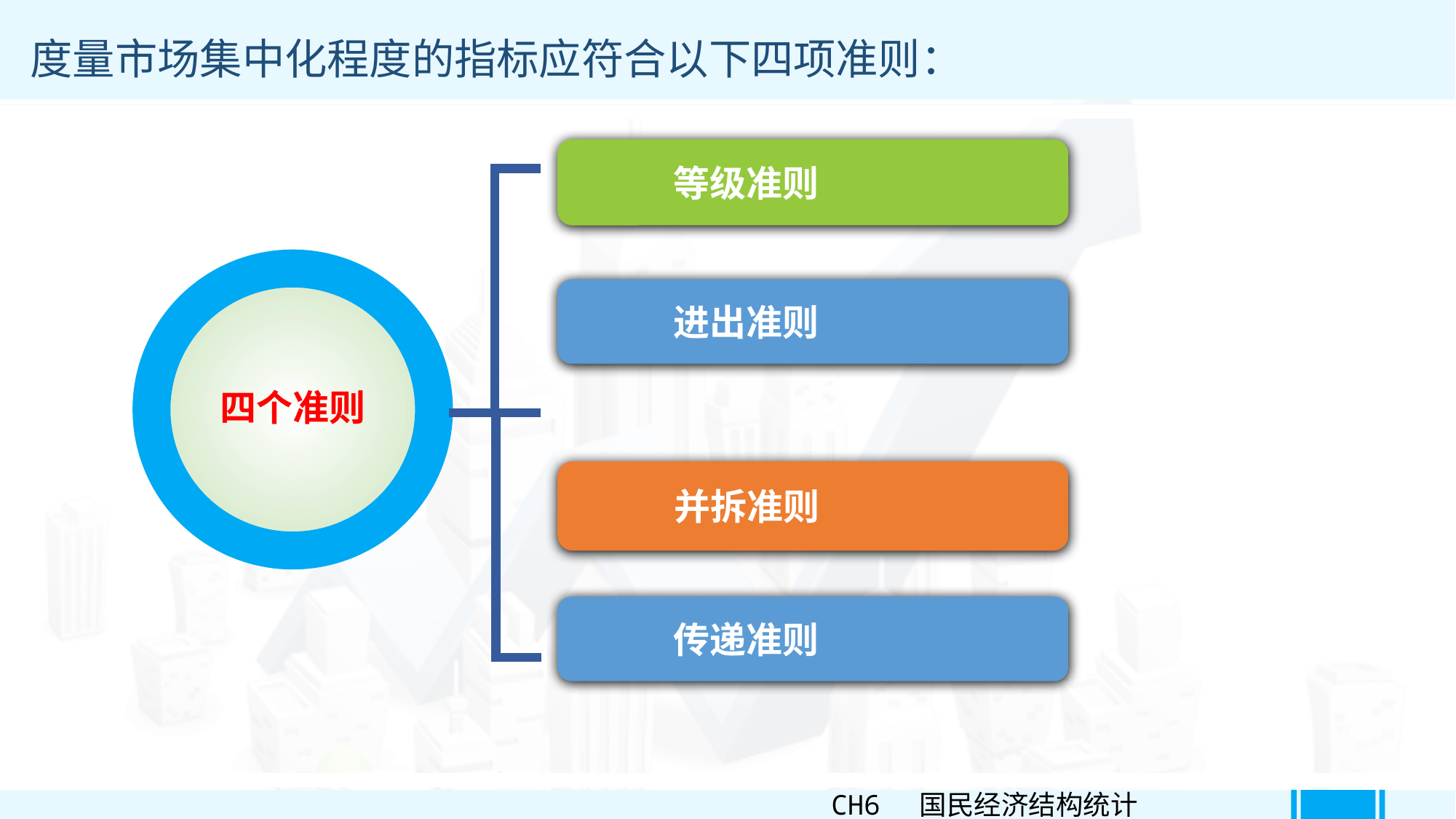

度量市场集中化程度的指标应符合以下四项准则：
            等级准则

四个准则
            进出准则
            并拆准则
            传递准则
CH6  国民经济结构统计
16